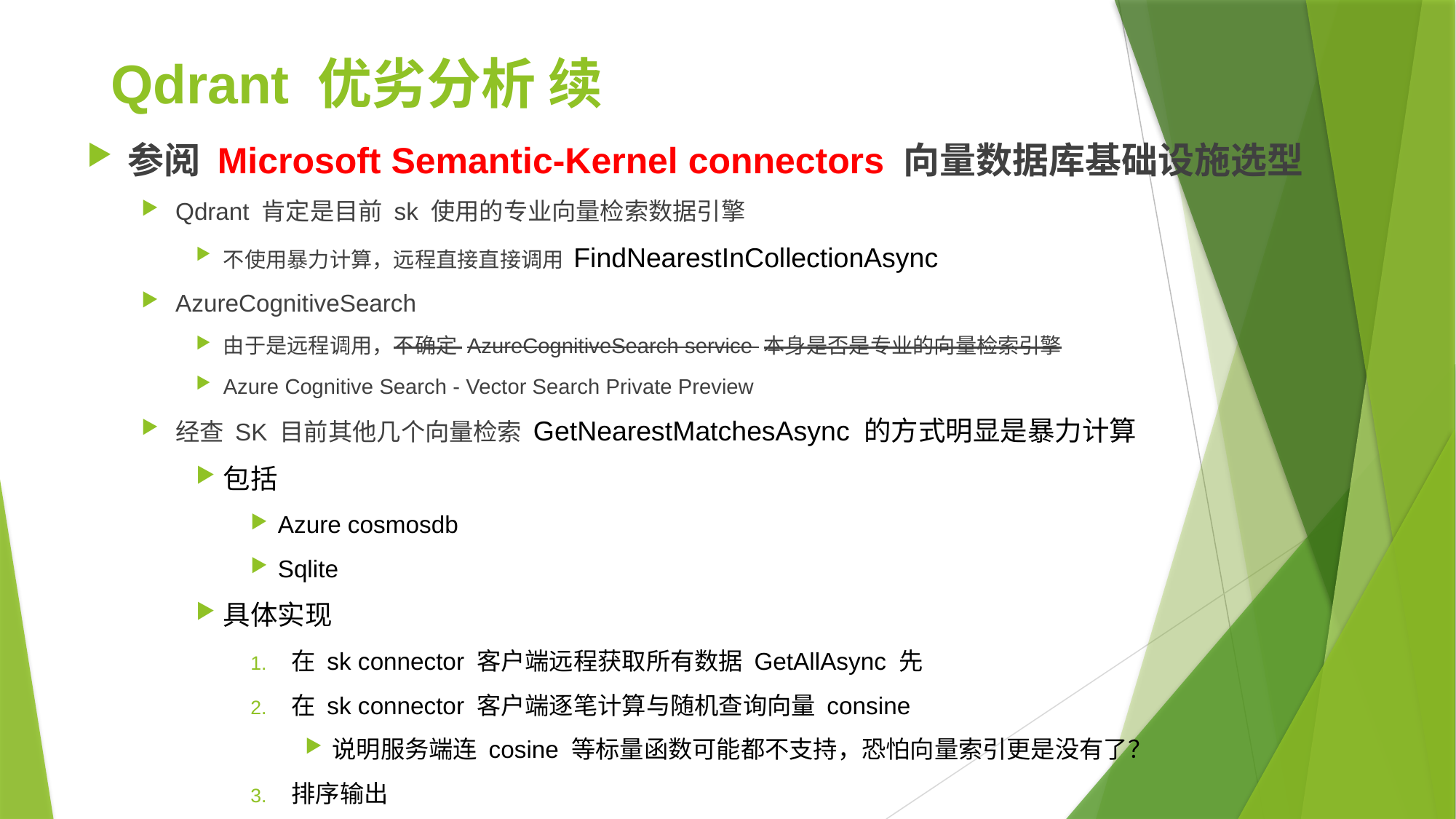

# Qdrant 优劣分析 续
参阅 Microsoft Semantic-Kernel connectors 向量数据库基础设施选型
Qdrant 肯定是目前 sk 使用的专业向量检索数据引擎
不使用暴力计算，远程直接直接调用 FindNearestInCollectionAsync
AzureCognitiveSearch
由于是远程调用，不确定 AzureCognitiveSearch service 本身是否是专业的向量检索引擎
Azure Cognitive Search - Vector Search Private Preview
经查 SK 目前其他几个向量检索 GetNearestMatchesAsync 的方式明显是暴力计算
包括
Azure cosmosdb
Sqlite
具体实现
在 sk connector 客户端远程获取所有数据 GetAllAsync 先
在 sk connector 客户端逐笔计算与随机查询向量 consine
说明服务端连 cosine 等标量函数可能都不支持，恐怕向量索引更是没有了？
排序输出